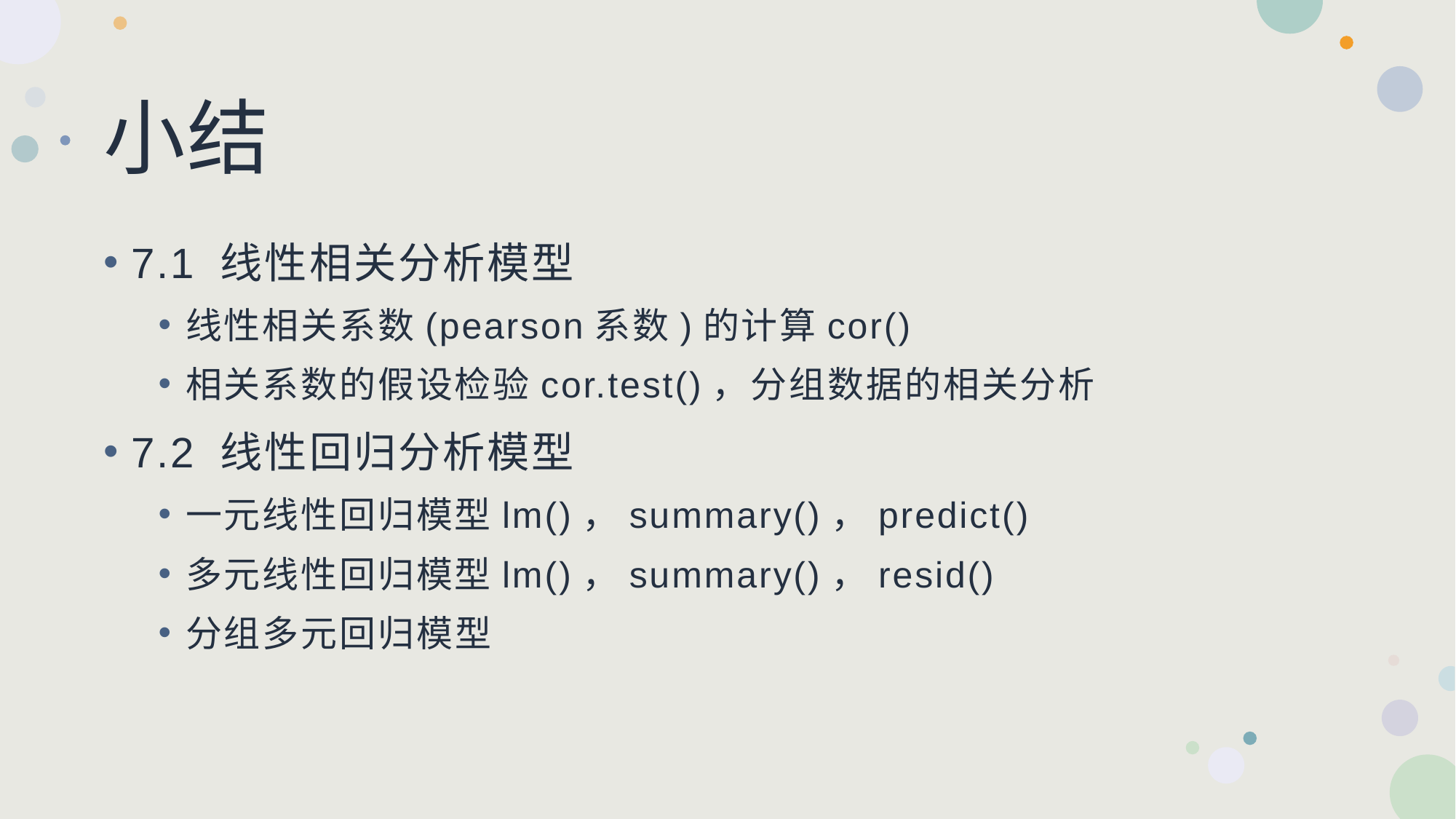

# 小结
7.1 线性相关分析模型
线性相关系数(pearson系数)的计算cor()
相关系数的假设检验cor.test()，分组数据的相关分析
7.2 线性回归分析模型
一元线性回归模型lm()，summary()，predict()
多元线性回归模型lm()，summary()，resid()
分组多元回归模型